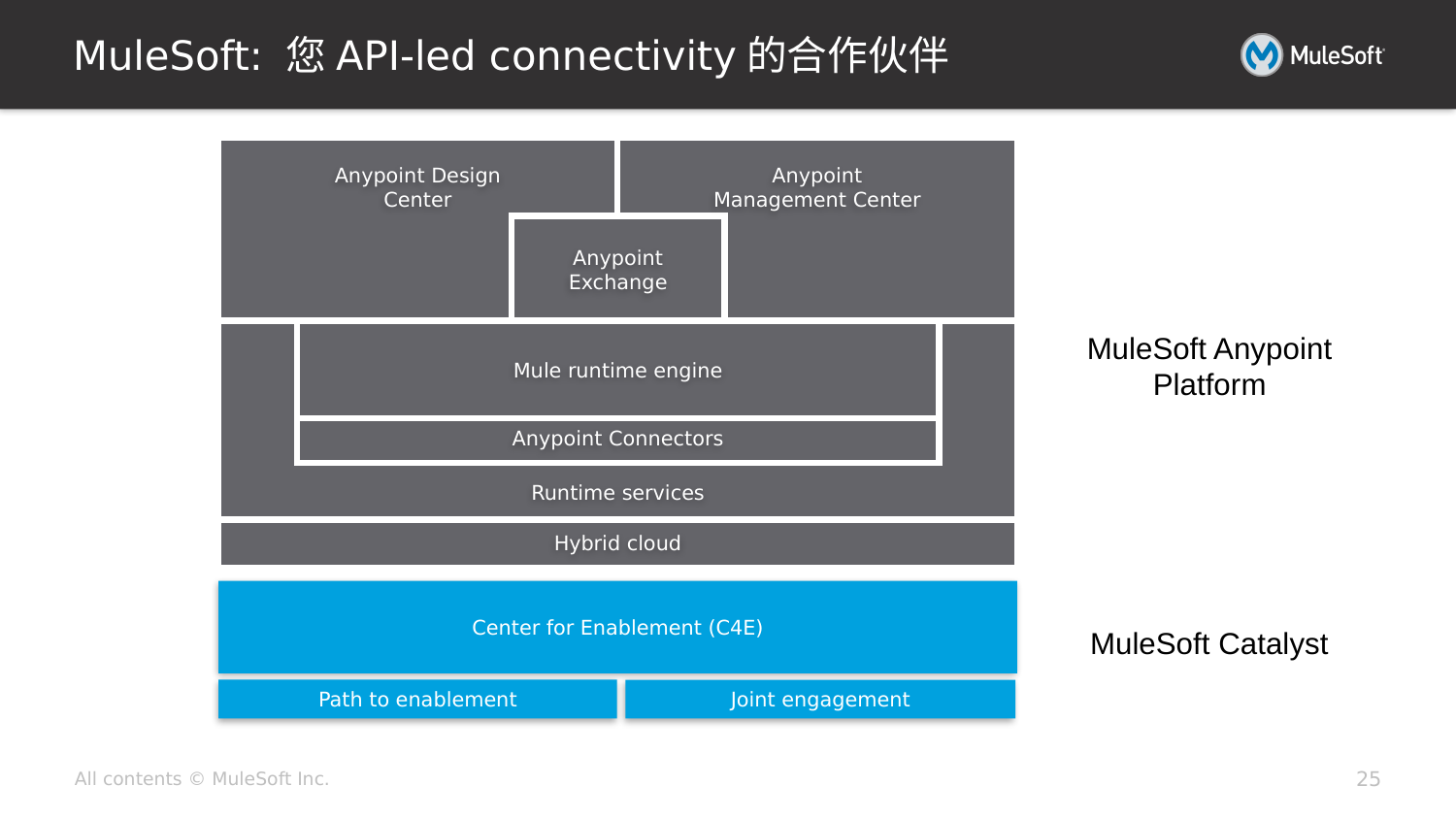

# MuleSoft: 您API-led connectivity的合作伙伴

Anypoint Design Center
Anypoint Management Center

Anypoint Exchange

MuleSoft Anypoint Platform
Mule runtime engine

Anypoint Connectors
Runtime services

Hybrid cloud
Center for Enablement (C4E)
MuleSoft Catalyst
Path to enablement
Joint engagement
25